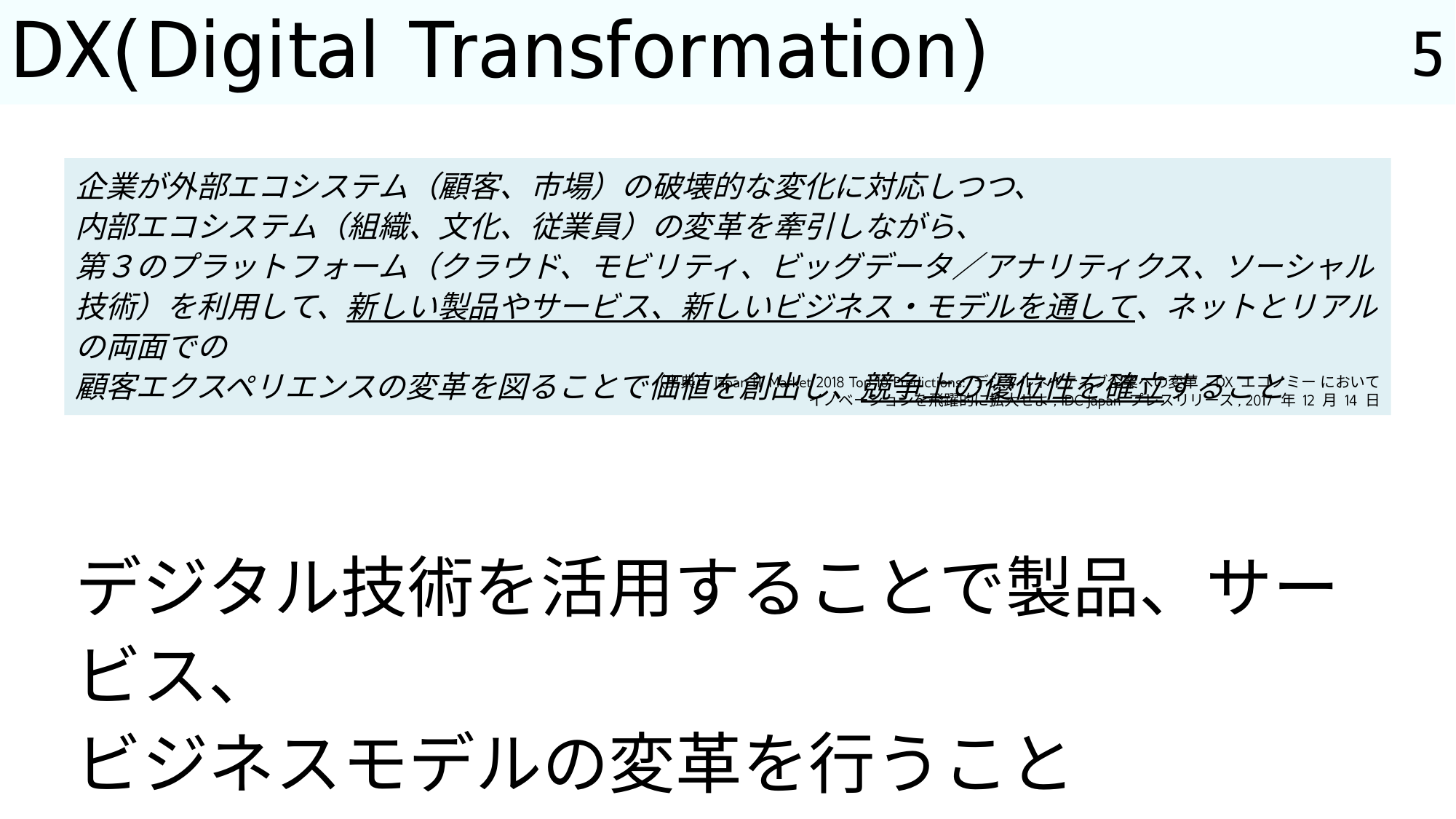

5
# DX(Digital Transformation)
企業が外部エコシステム（顧客、市場）の破壊的な変化に対応しつつ、
内部エコシステム（組織、文化、従業員）の変革を牽引しながら、
第３のプラットフォーム（クラウド、モビリティ、ビッグデータ／アナリティクス、ソーシャル技術）を利用して、新しい製品やサービス、新しいビジネス・モデルを通して、ネットとリアルの両面での
顧客エクスペリエンスの変革を図ることで価値を創出し、競争上の優位性を確立すること
（出典）Japan IT Market 2018 Top 10 Predictions: デジタルネイティブ企業への変革 - DX エコノミー において
イノベーションを飛躍的に拡大せよ, IDC Japan プレスリリース, 2017 年 12 月 14 日
デジタル技術を活用することで製品、サービス、
ビジネスモデルの変革を行うこと